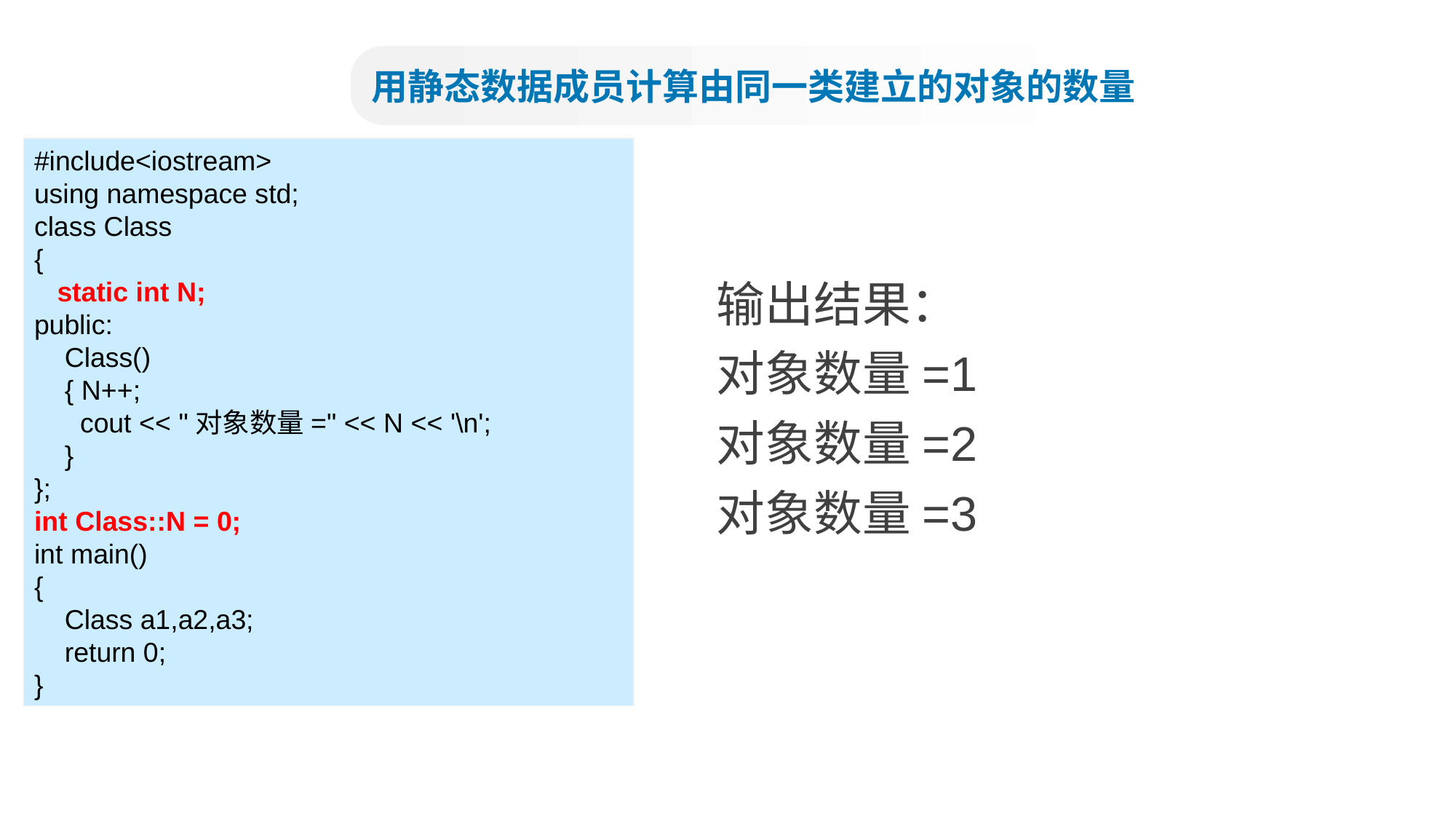

用静态数据成员计算由同一类建立的对象的数量
#include<iostream>
using namespace std;
class Class
{
   static int N;
public:
    Class()
    { N++;
      cout << "对象数量=" << N << '\n';
    }
};
int Class::N = 0;
int main()
{
    Class a1,a2,a3;
    return 0;
}
输出结果：
对象数量=1
对象数量=2
对象数量=3